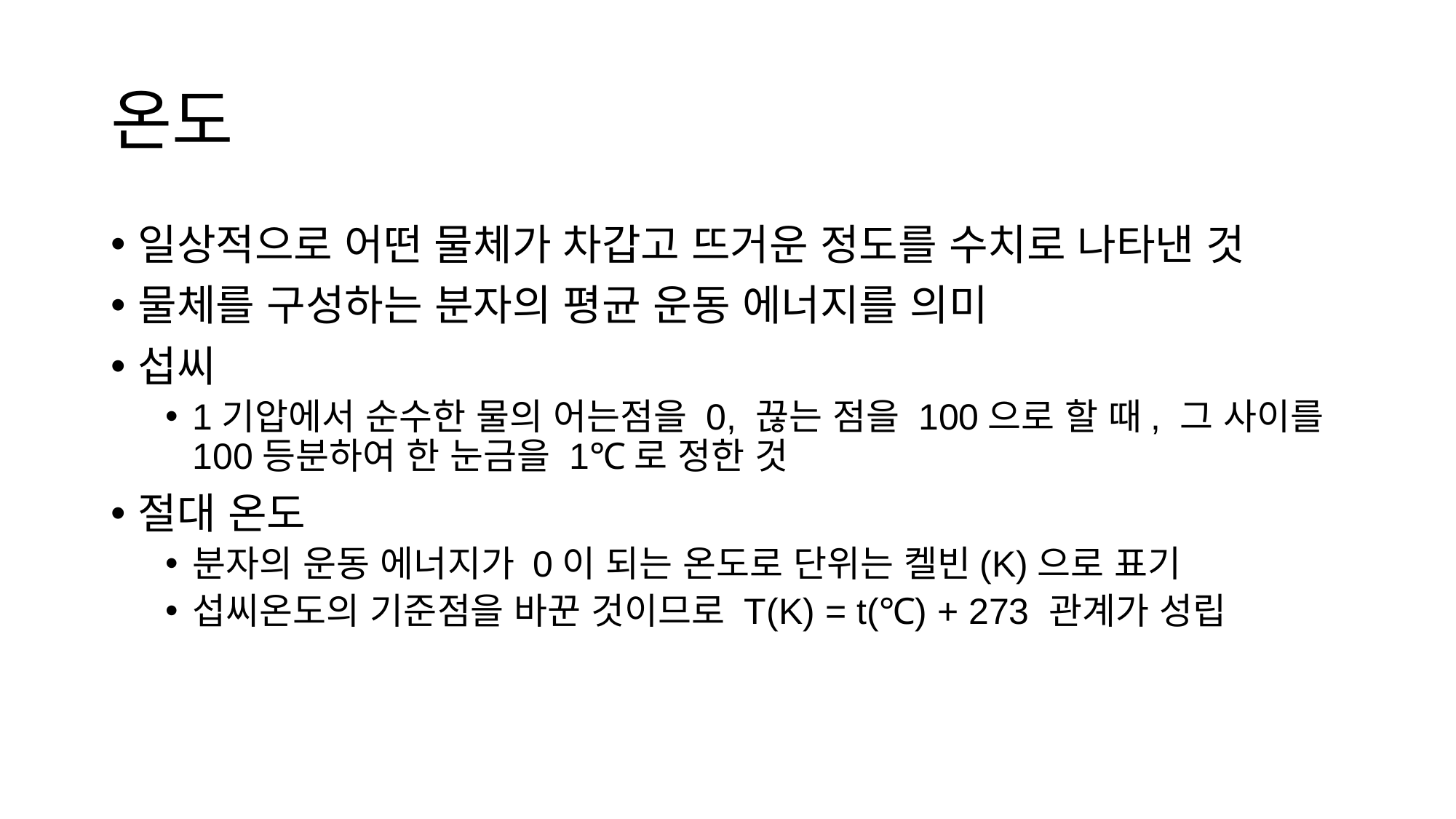

# 온도
일상적으로 어떤 물체가 차갑고 뜨거운 정도를 수치로 나타낸 것
물체를 구성하는 분자의 평균 운동 에너지를 의미
섭씨
1기압에서 순수한 물의 어는점을 0, 끊는 점을 100으로 할 때, 그 사이를 100등분하여 한 눈금을 1℃로 정한 것
절대 온도
분자의 운동 에너지가 0이 되는 온도로 단위는 켈빈(K)으로 표기
섭씨온도의 기준점을 바꾼 것이므로 T(K) = t(℃) + 273 관계가 성립